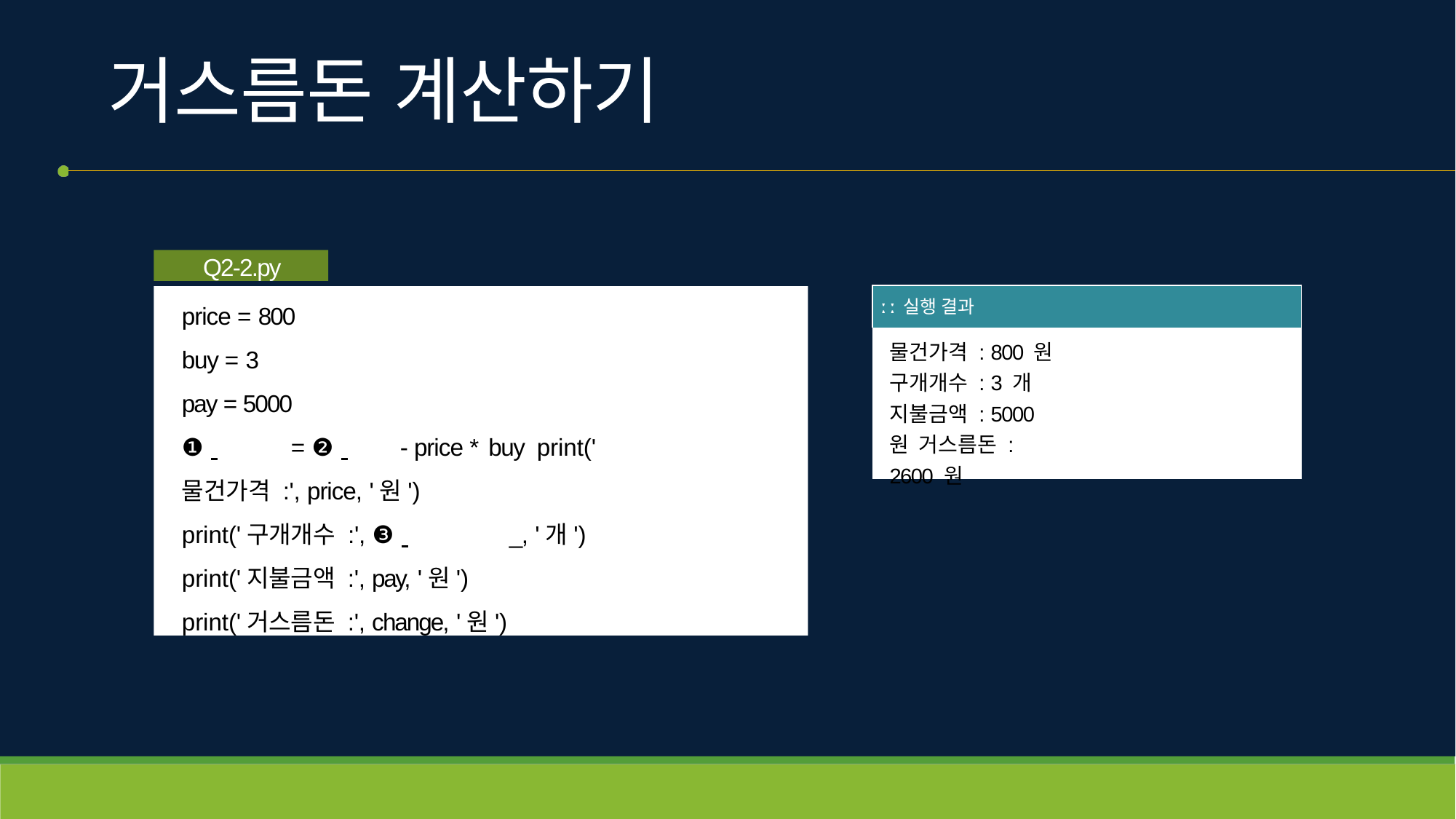

# 거스름돈 계산하기

Q2-2.py
| ː ː 실행 결과 |
| --- |
| 물건가격 : 800 원 구개개수 : 3 개 지불금액 : 5000 원 거스름돈 : 2600 원 |
price = 800
buy = 3
pay = 5000
❶ 	= ❷ 	- price * buy  print('물건가격 :', price, '원')
print('구개개수 :', ❸ 	_, '개')
print('지불금액 :', pay, '원')
print('거스름돈 :', change, '원')